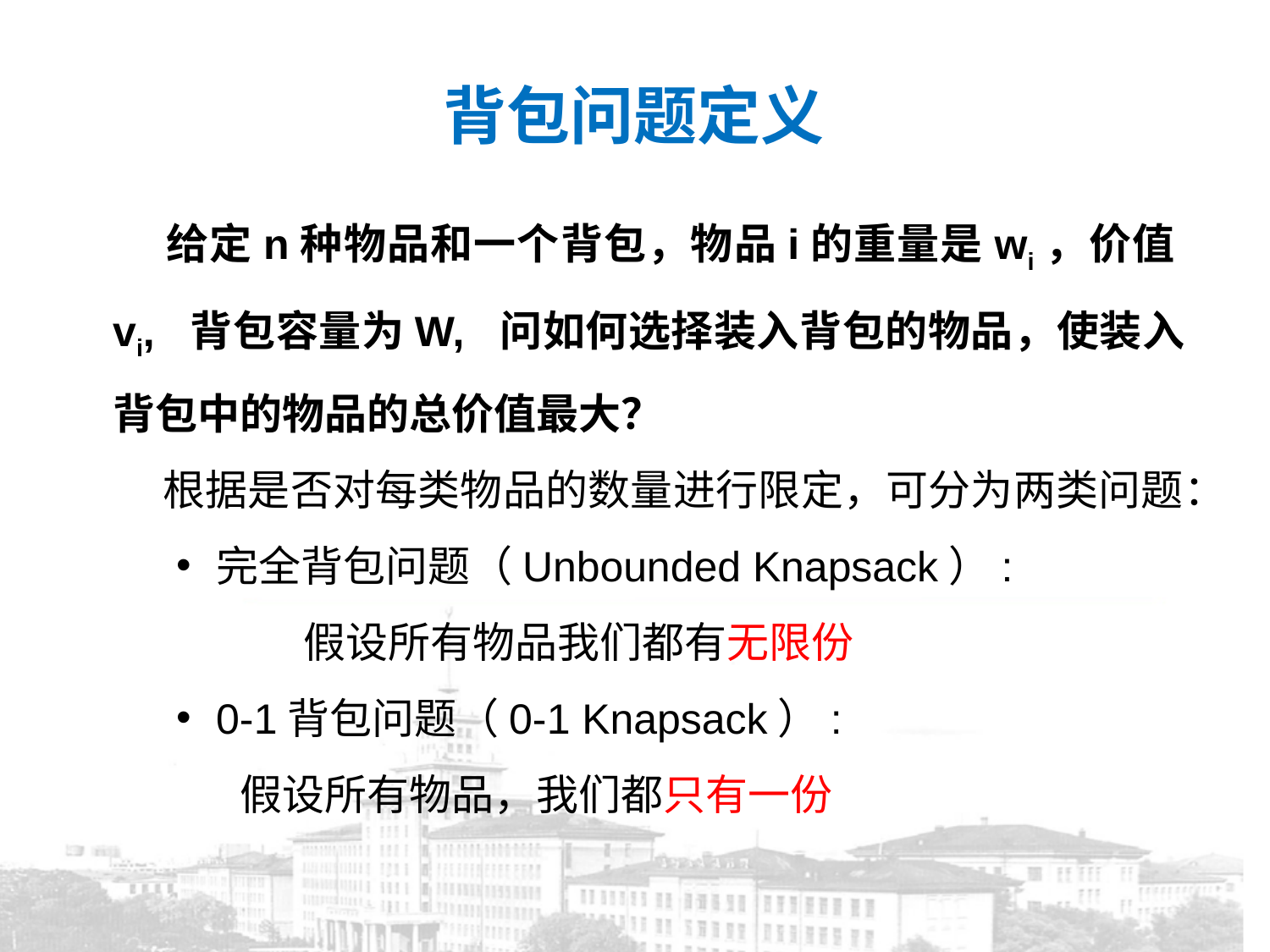

# 背包问题定义
    给定n种物品和一个背包，物品i的重量是wi，价值vi,  背包容量为W,  问如何选择装入背包的物品，使装入背包中的物品的总价值最大？
    根据是否对每类物品的数量进行限定，可分为两类问题：
完全背包问题（Unbounded Knapsack）:
	假设所有物品我们都有无限份
0-1背包问题（0-1 Knapsack）:
假设所有物品，我们都只有一份